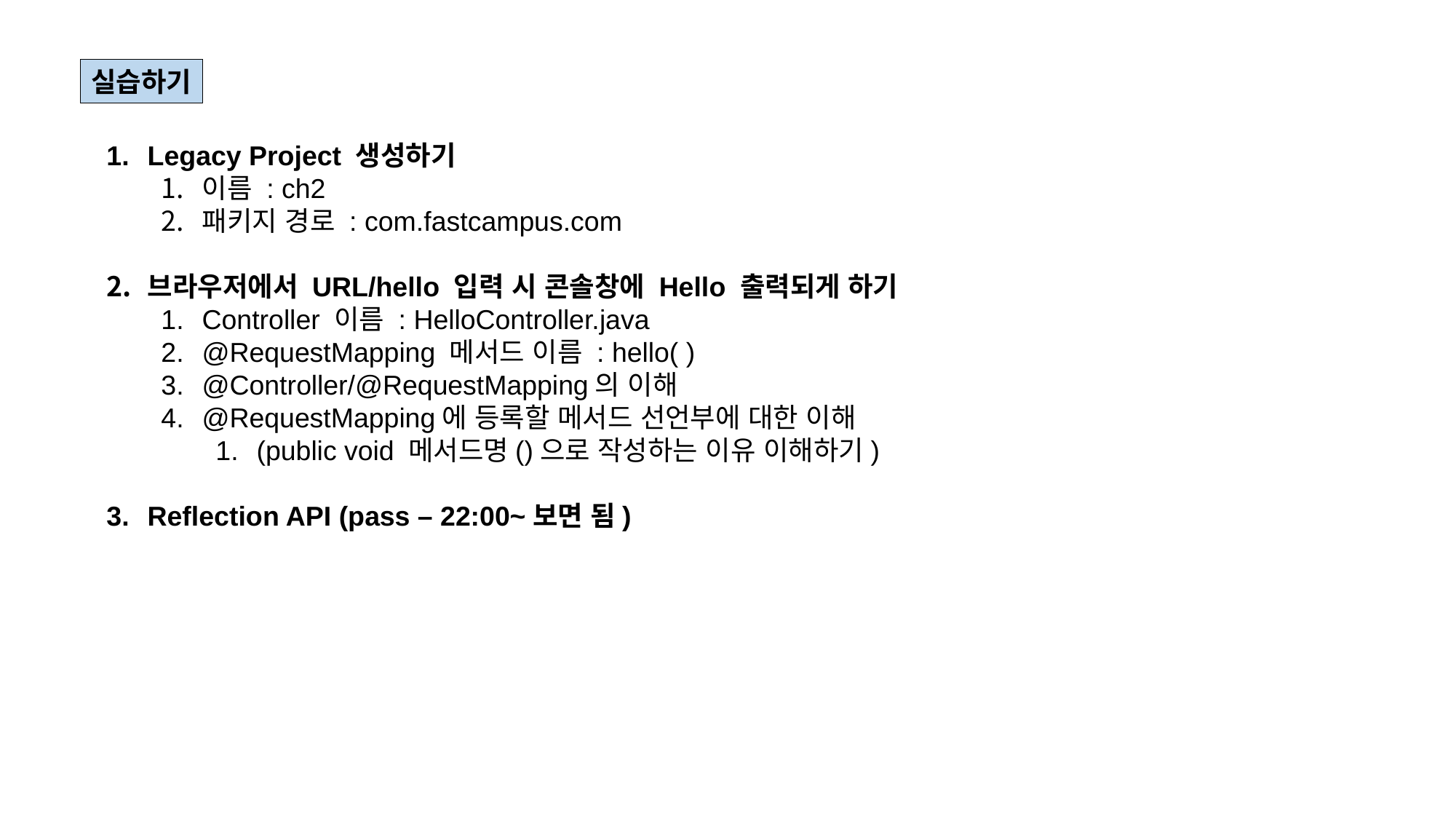

실습하기
Legacy Project 생성하기
이름 : ch2
패키지 경로 : com.fastcampus.com

브라우저에서 URL/hello 입력 시 콘솔창에 Hello 출력되게 하기
Controller 이름 : HelloController.java
@RequestMapping 메서드 이름 : hello( )
@Controller/@RequestMapping의 이해
@RequestMapping에 등록할 메서드 선언부에 대한 이해
(public void 메서드명()으로 작성하는 이유 이해하기)

Reflection API (pass – 22:00~보면 됨)